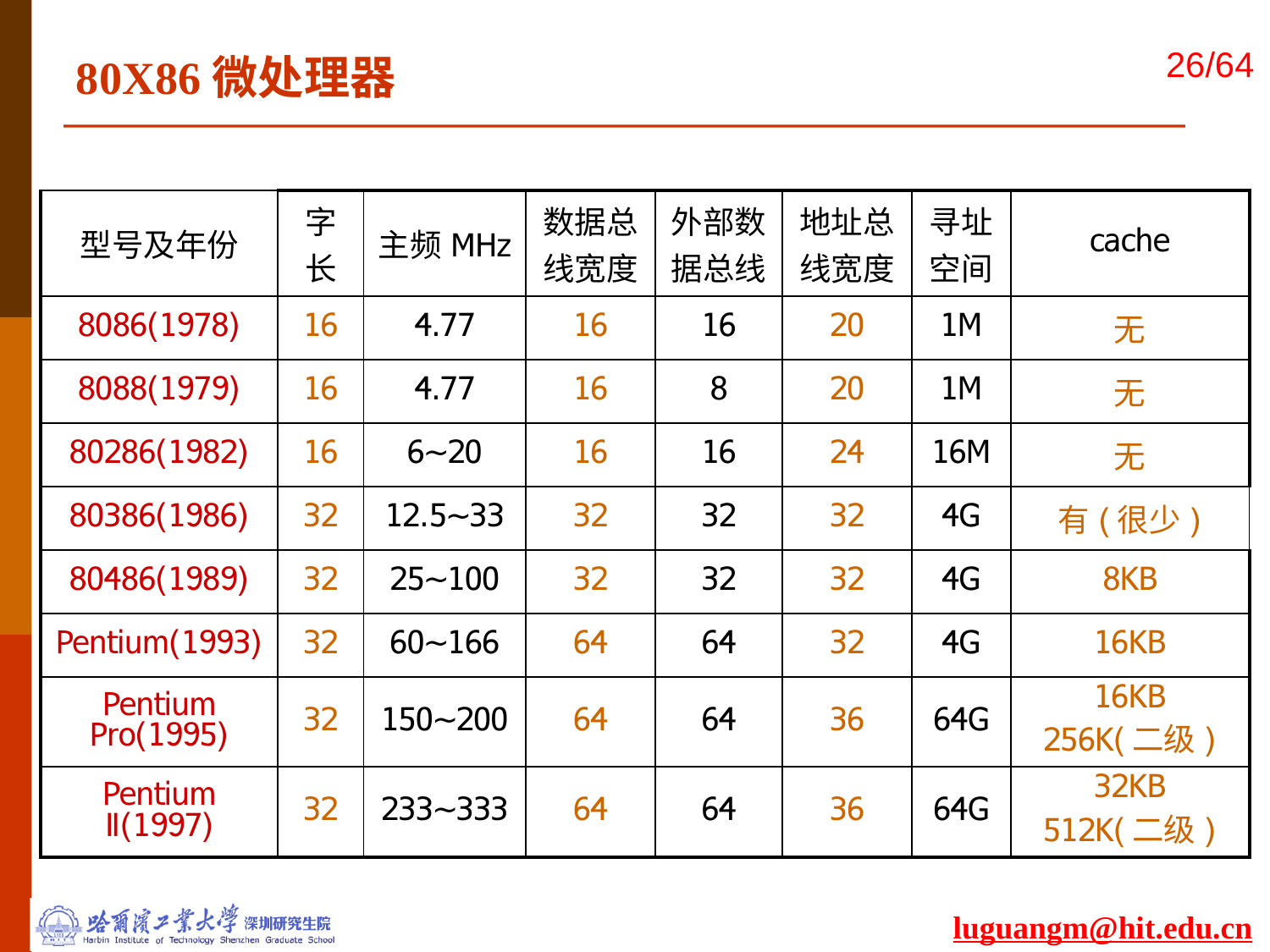

80X86微处理器
| 型号及年份 | 字长 | 主频MHz | 数据总线宽度 | 外部数据总线 | 地址总线宽度 | 寻址空间 | cache |
| --- | --- | --- | --- | --- | --- | --- | --- |
| 8086(1978) | 16 | 4.77 | 16 | 16 | 20 | 1M | 无 |
| 8088(1979) | 16 | 4.77 | 16 | 8 | 20 | 1M | 无 |
| 80286(1982) | 16 | 6~20 | 16 | 16 | 24 | 16M | 无 |
| 80386(1986) | 32 | 12.5~33 | 32 | 32 | 32 | 4G | 有(很少) |
| 80486(1989) | 32 | 25~100 | 32 | 32 | 32 | 4G | 8KB |
| Pentium(1993) | 32 | 60~166 | 64 | 64 | 32 | 4G | 16KB |
| Pentium Pro(1995) | 32 | 150~200 | 64 | 64 | 36 | 64G | 16KB 256K(二级) |
| Pentium Ⅱ(1997) | 32 | 233~333 | 64 | 64 | 36 | 64G | 32KB 512K(二级) |